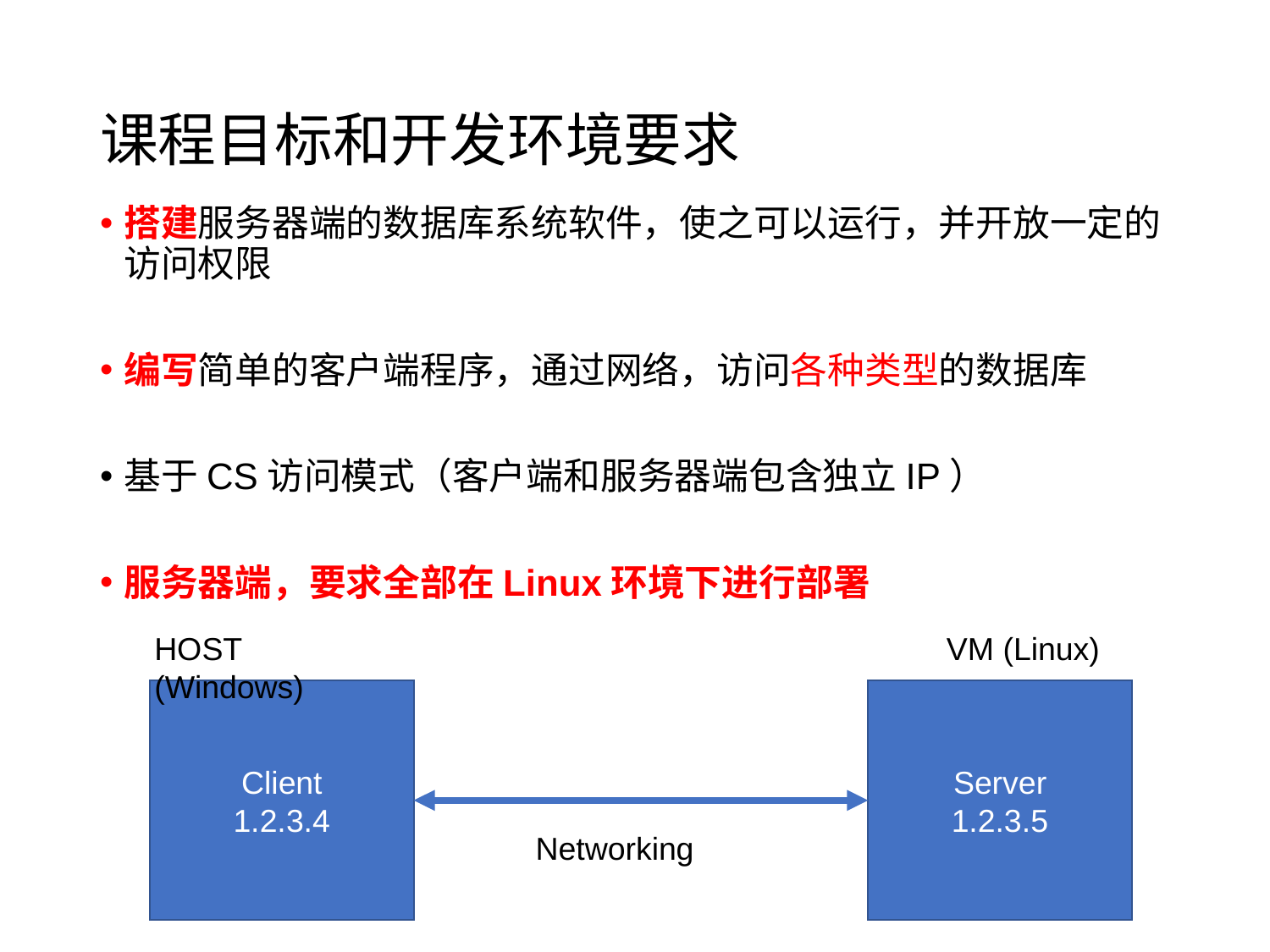

# 课程目标和开发环境要求
搭建服务器端的数据库系统软件，使之可以运行，并开放一定的访问权限

编写简单的客户端程序，通过网络，访问各种类型的数据库

基于CS访问模式（客户端和服务器端包含独立IP）

服务器端，要求全部在Linux环境下进行部署
HOST (Windows)
VM (Linux)
Client
1.2.3.4
Server
1.2.3.5
Networking